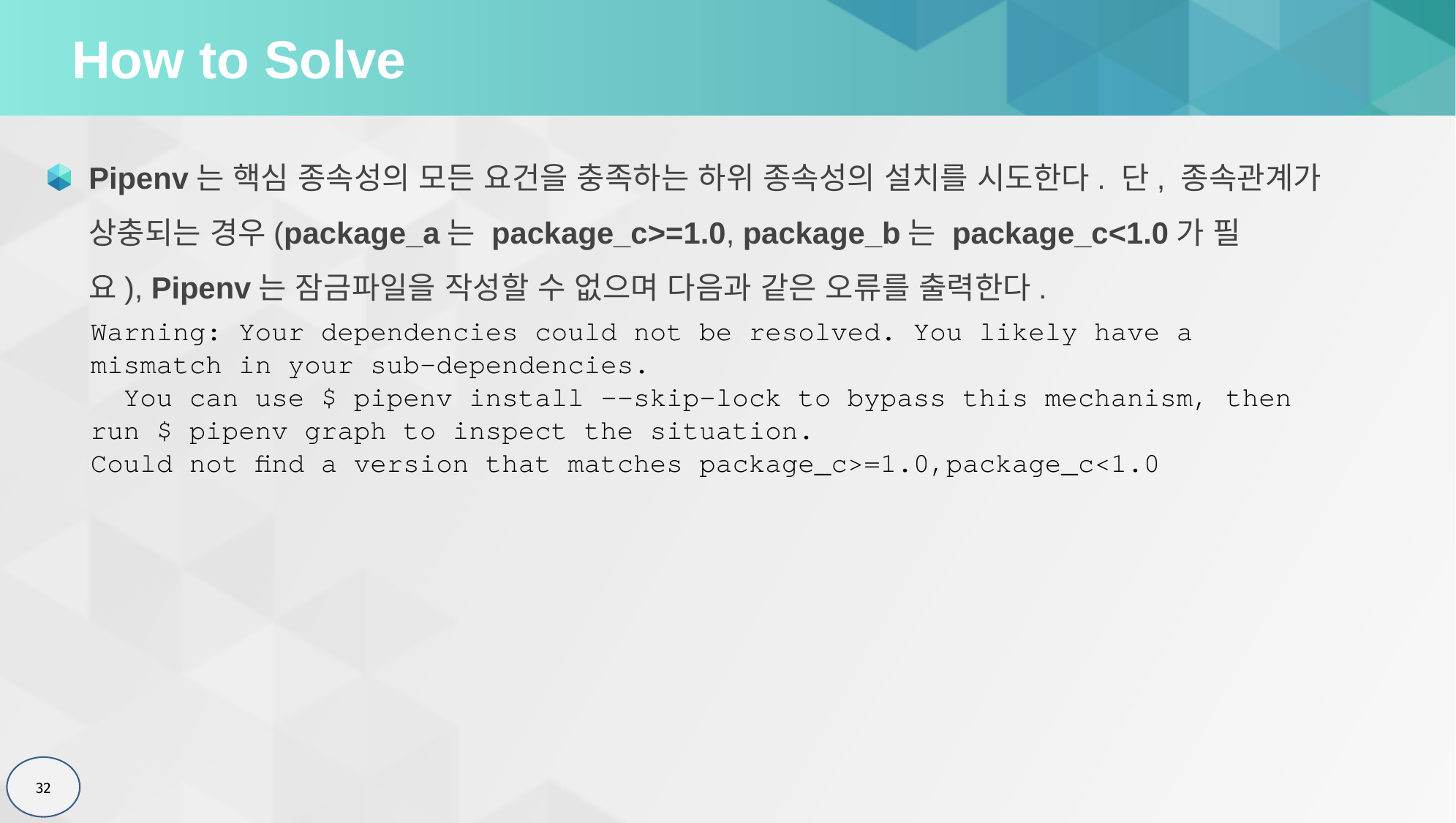

# How to Solve
Pipenv는 핵심 종속성의 모든 요건을 충족하는 하위 종속성의 설치를 시도한다. 단, 종속관계가 상충되는 경우(package_a는 package_c>=1.0, package_b는 package_c<1.0가 필요), Pipenv는 잠금파일을 작성할 수 없으며 다음과 같은 오류를 출력한다.
Warning: Your dependencies could not be resolved. You likely have a mismatch in your sub-dependencies.
  You can use $ pipenv install --skip-lock to bypass this mechanism, then run $ pipenv graph to inspect the situation.
Could not find a version that matches package_c>=1.0,package_c<1.0